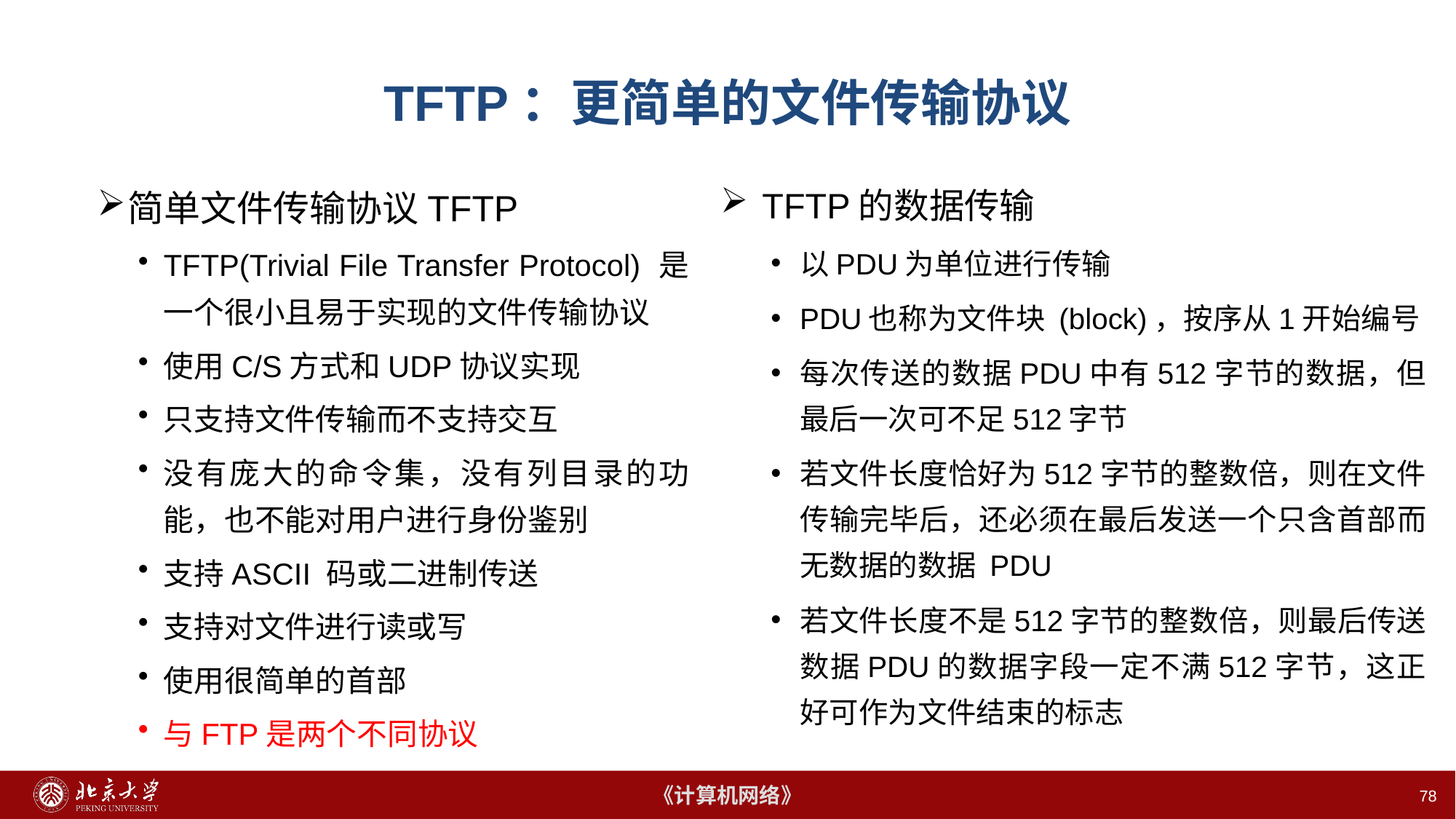

# TFTP：更简单的文件传输协议
TFTP的数据传输
以PDU为单位进行传输
PDU也称为文件块 (block)，按序从1开始编号
每次传送的数据PDU中有512字节的数据，但最后一次可不足512字节
若文件长度恰好为512字节的整数倍，则在文件传输完毕后，还必须在最后发送一个只含首部而无数据的数据 PDU
若文件长度不是512字节的整数倍，则最后传送数据PDU的数据字段一定不满512字节，这正好可作为文件结束的标志
简单文件传输协议TFTP
TFTP(Trivial File Transfer Protocol) 是一个很小且易于实现的文件传输协议
使用C/S方式和UDP协议实现
只支持文件传输而不支持交互
没有庞大的命令集，没有列目录的功能，也不能对用户进行身份鉴别
支持ASCII 码或二进制传送
支持对文件进行读或写
使用很简单的首部
与FTP是两个不同协议
78